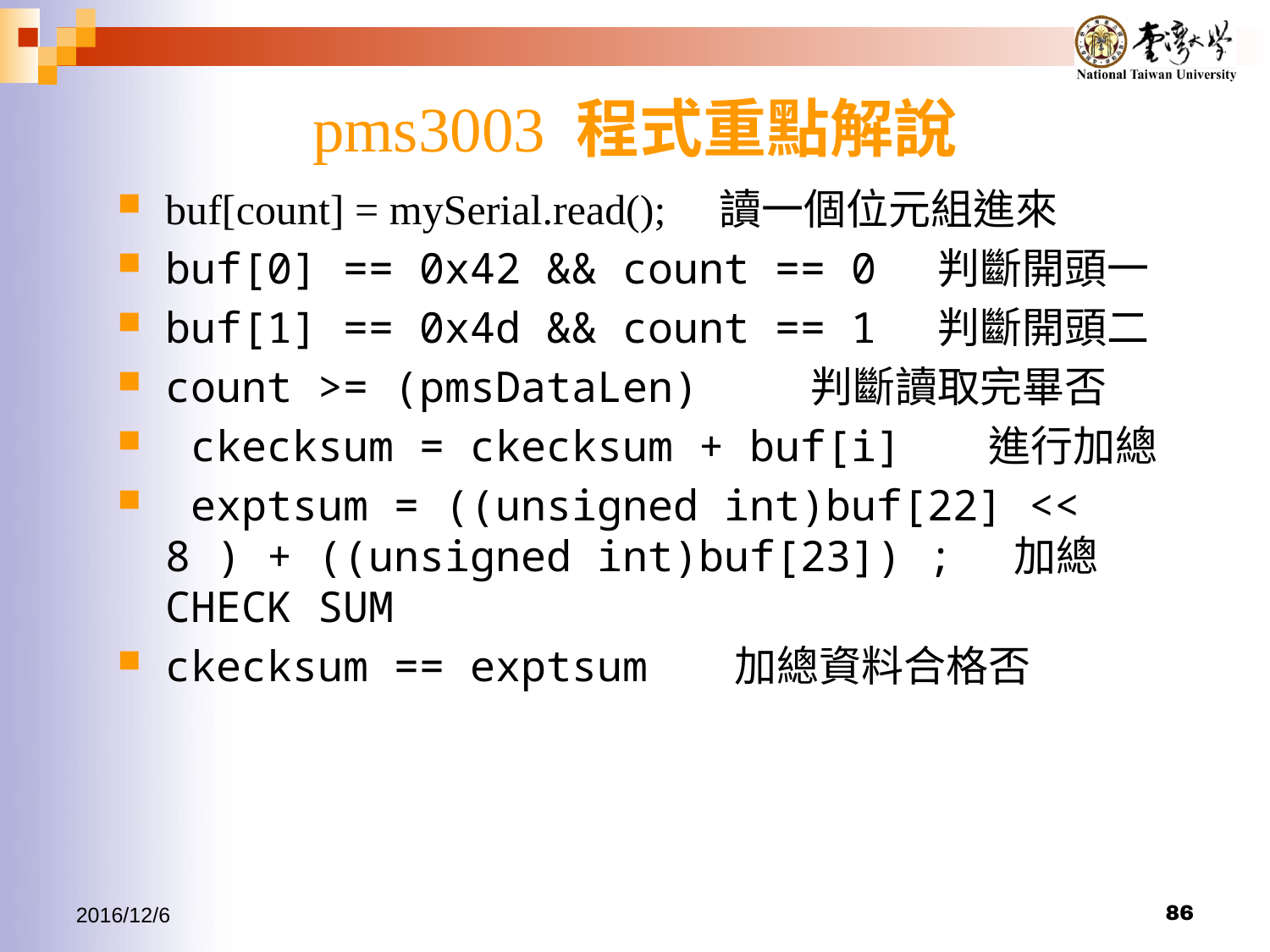

# pms3003 程式重點解說
buf[count] = mySerial.read();    讀一個位元組進來
buf[0] == 0x42 && count == 0  判斷開頭一
buf[1] == 0x4d && count == 1  判斷開頭二
count >= (pmsDataLen)    判斷讀取完畢否
 ckecksum = ckecksum + buf[i]   進行加總
 exptsum = ((unsigned int)buf[22] << 8 ) + ((unsigned int)buf[23]) ;  加總CHECK SUM
ckecksum == exptsum   加總資料合格否

2016/12/6
86